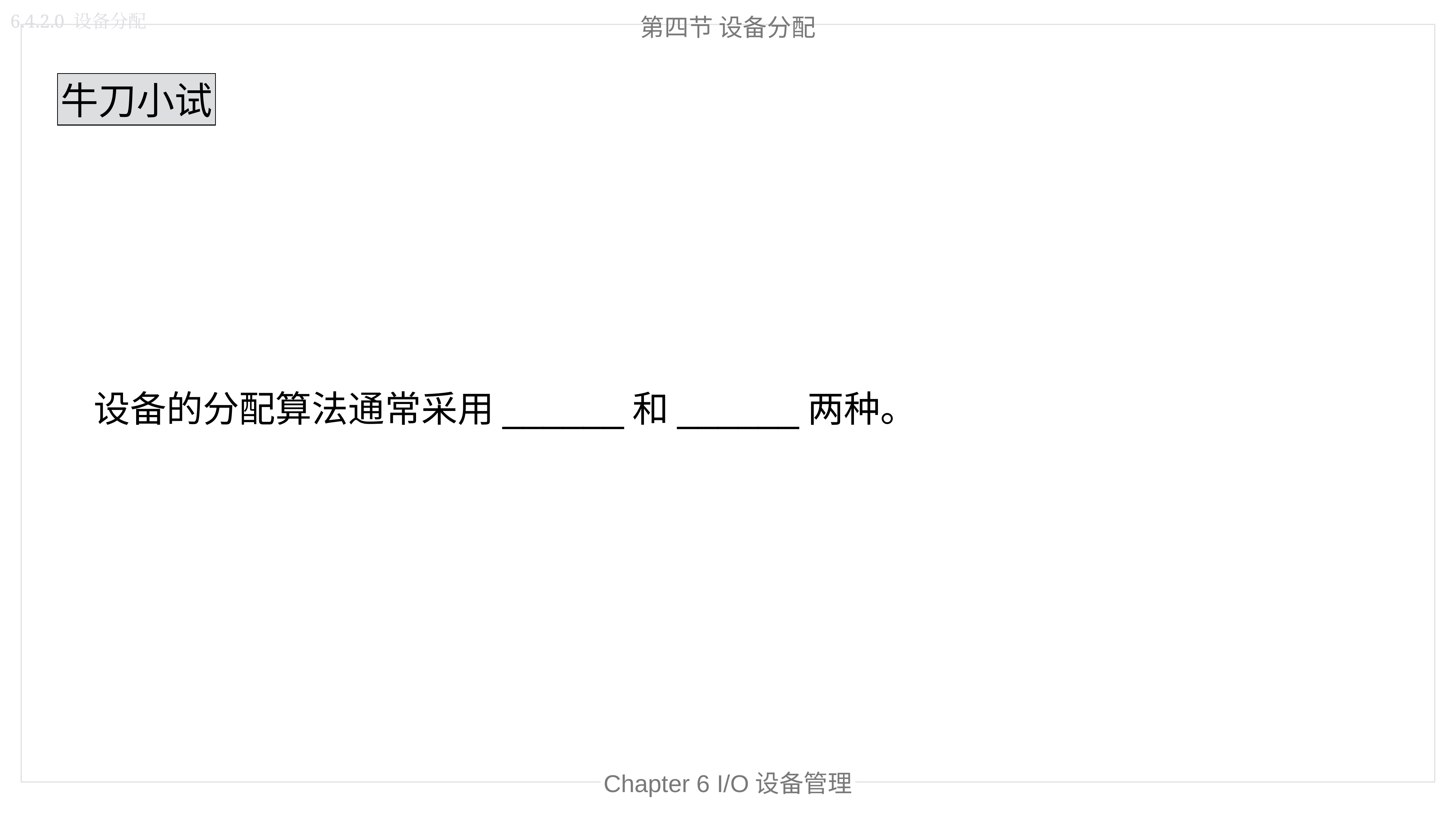

第四节 设备分配
6.4.2.0 设备分配

牛刀小试
设备的分配算法通常采用______和______两种。
Chapter 6 I/O设备管理